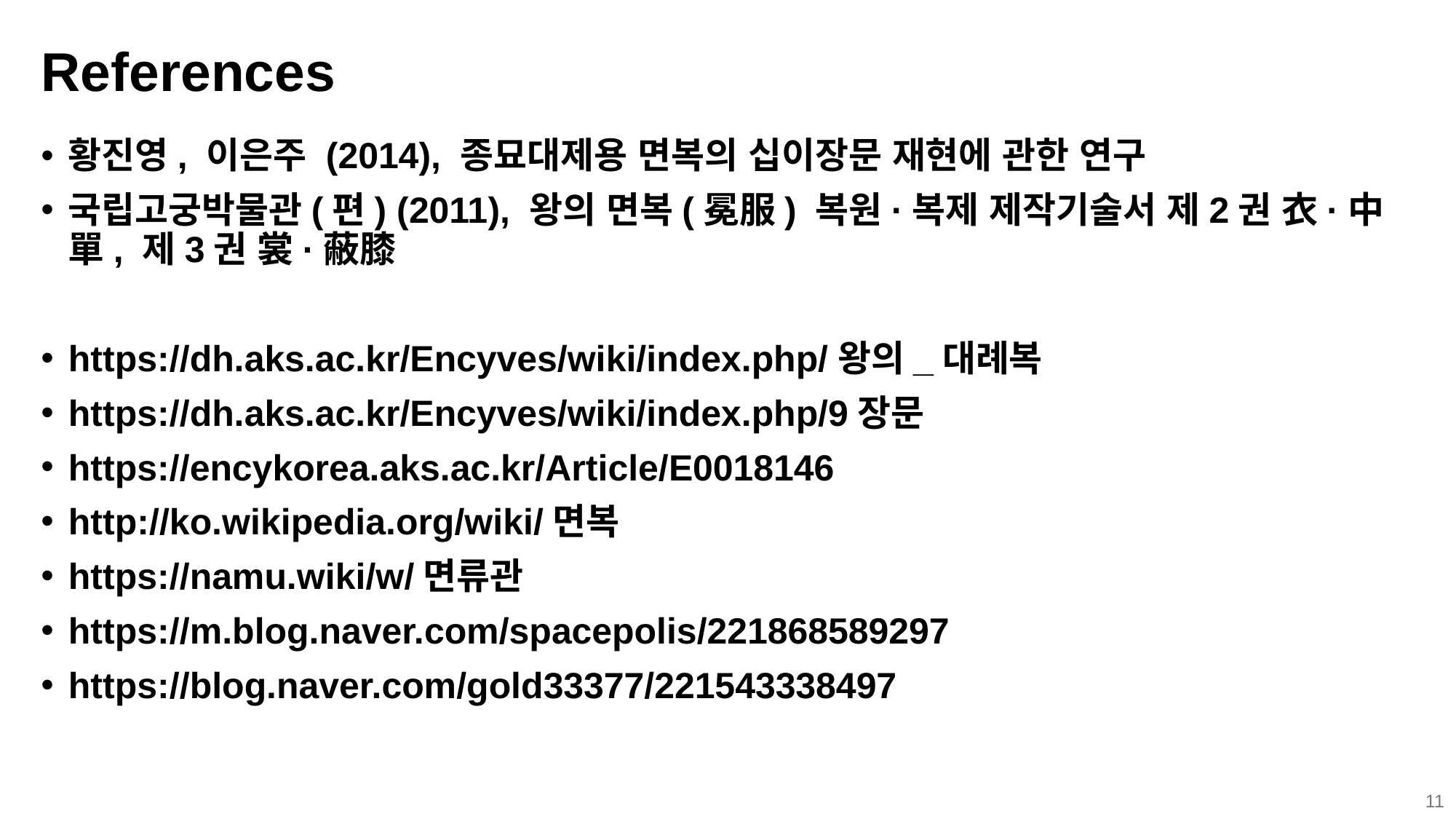

References
황진영, 이은주 (2014), 종묘대제용 면복의 십이장문 재현에 관한 연구
국립고궁박물관(편) (2011), 왕의 면복(冕服) 복원·복제 제작기술서 제2권 衣·中單, 제3권 裳·蔽膝

https://dh.aks.ac.kr/Encyves/wiki/index.php/왕의_대례복
https://dh.aks.ac.kr/Encyves/wiki/index.php/9장문
https://encykorea.aks.ac.kr/Article/E0018146
http://ko.wikipedia.org/wiki/면복
https://namu.wiki/w/면류관
https://m.blog.naver.com/spacepolis/221868589297
https://blog.naver.com/gold33377/221543338497
11